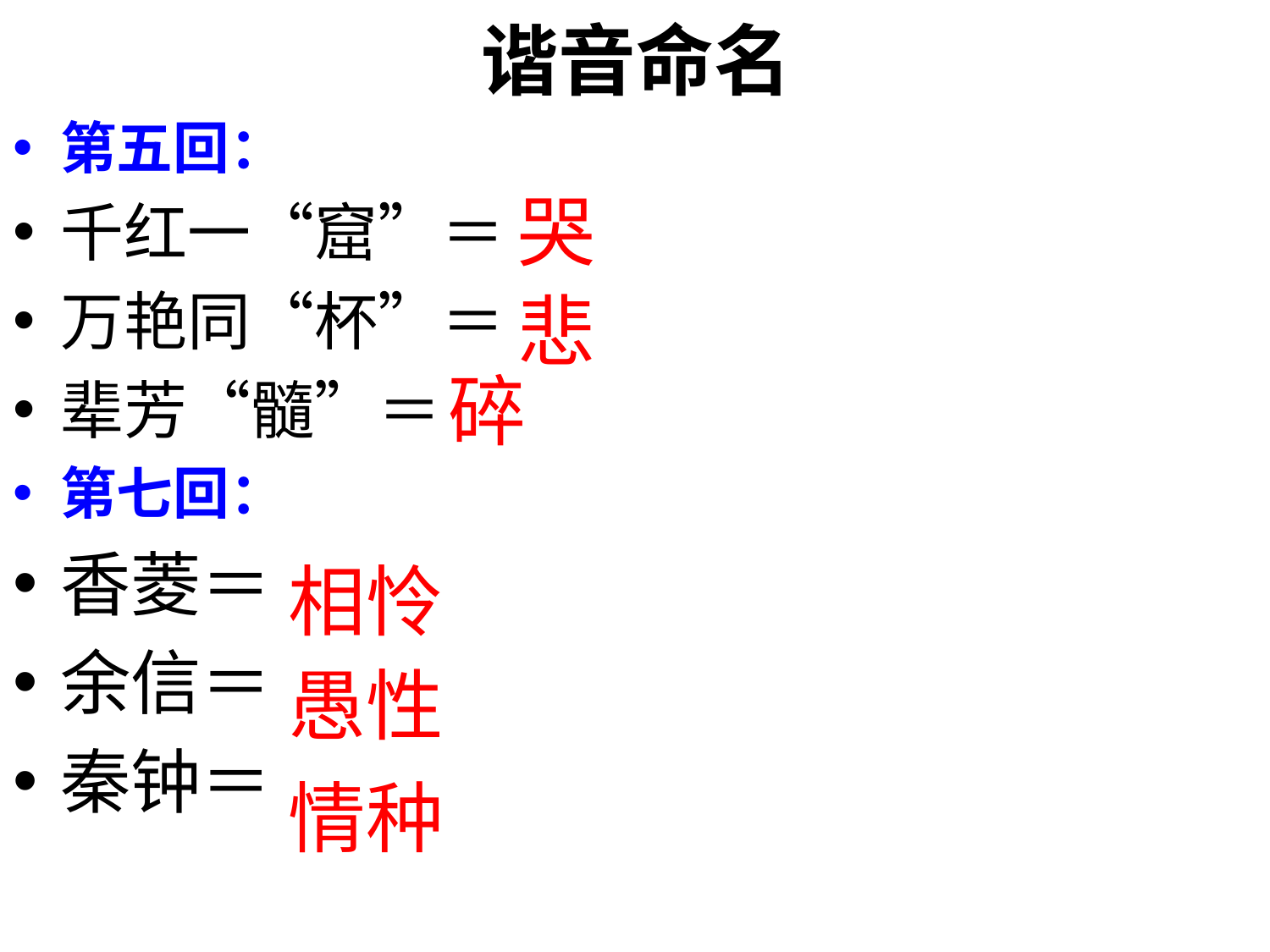

# 谐音命名
第五回：
千红一“窟”＝
万艳同“杯”＝
辈芳“髓”＝
第七回：
香菱＝
余信＝
秦钟＝
哭
悲
碎
相怜
愚性
情种